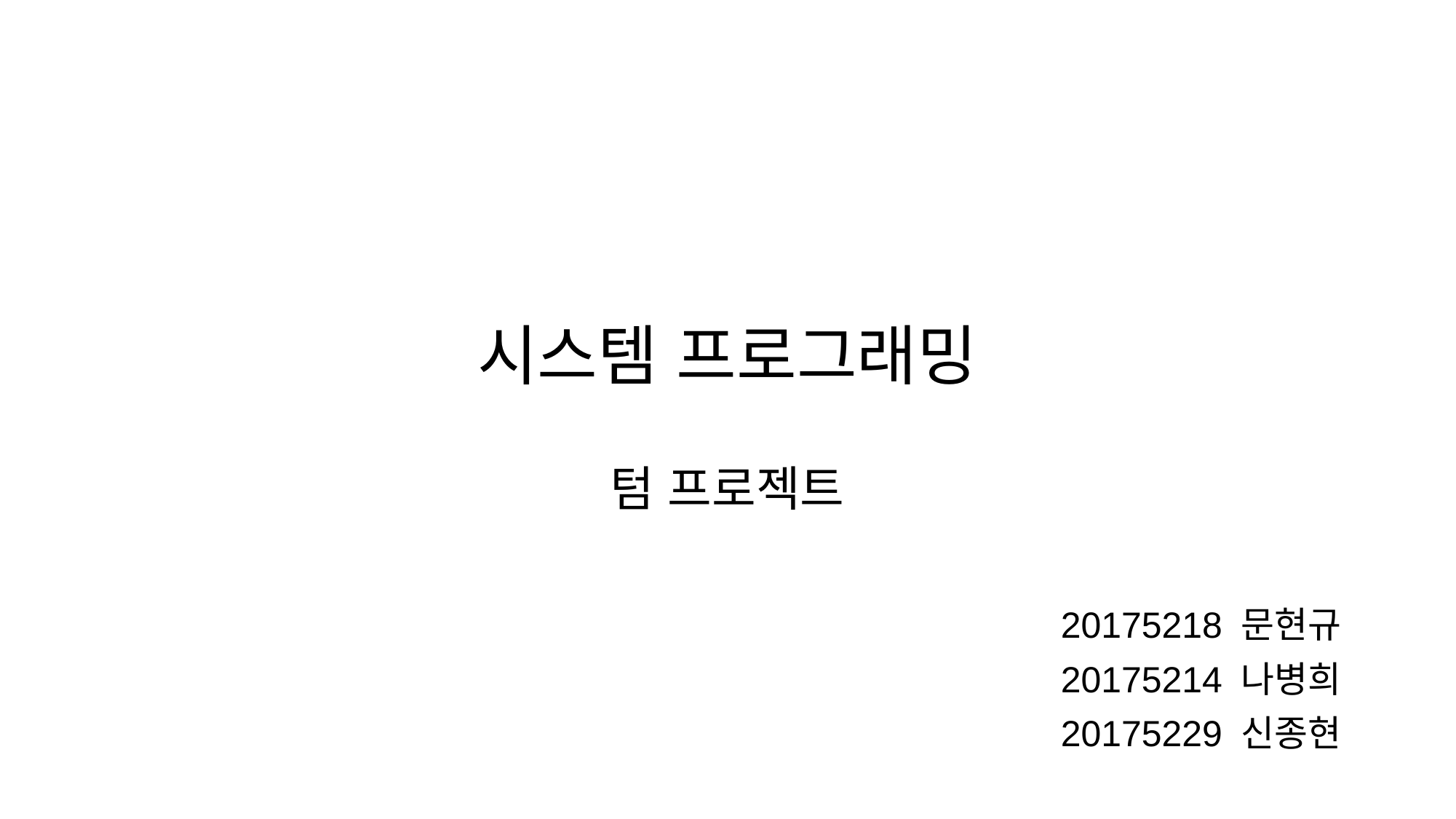

# 시스템 프로그래밍 텀 프로젝트
20175218 문현규
20175214 나병희
20175229 신종현